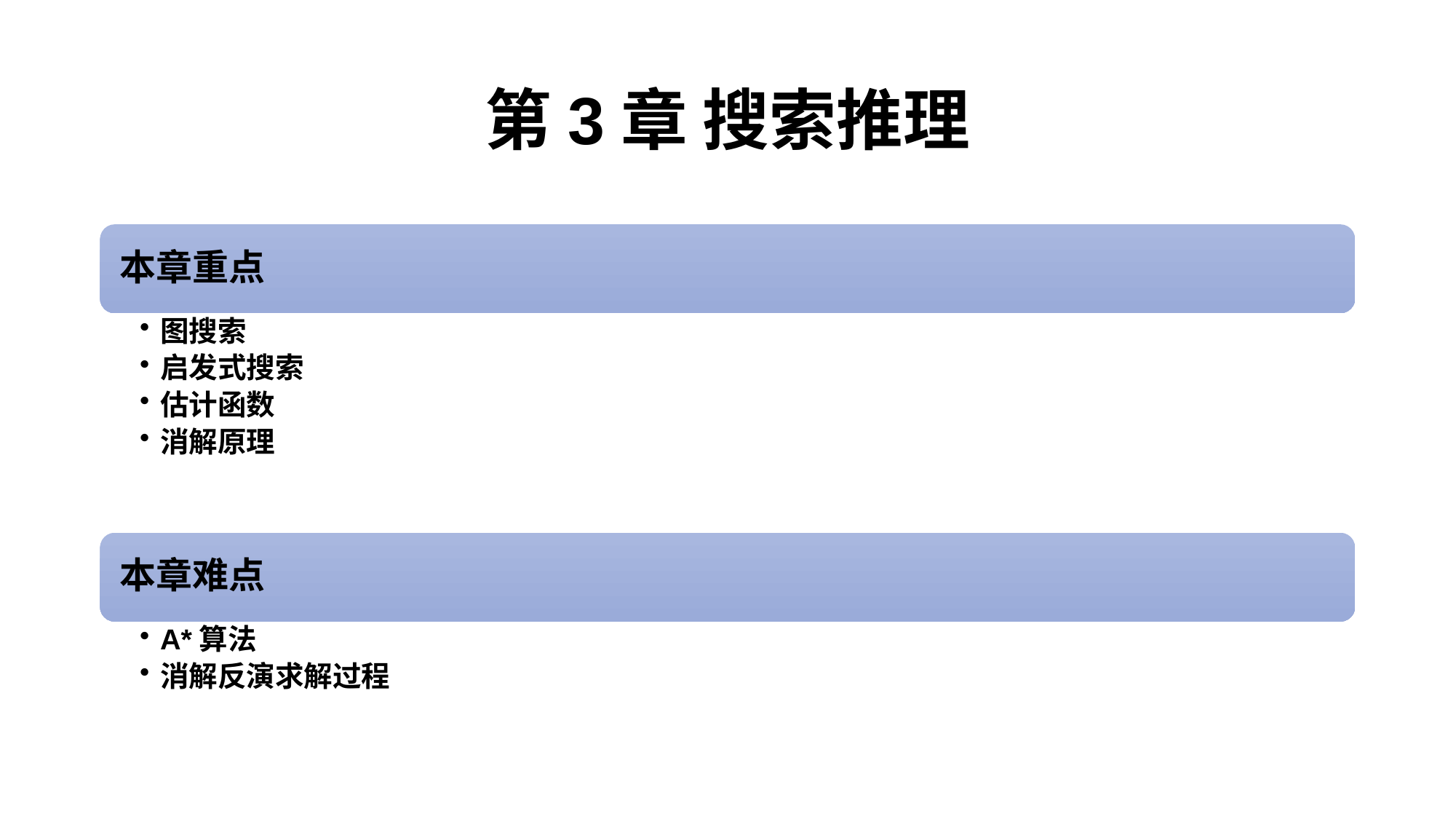

# 第3章 搜索推理
本章重点
图搜索
启发式搜索
估计函数
消解原理
本章难点
A*算法
消解反演求解过程